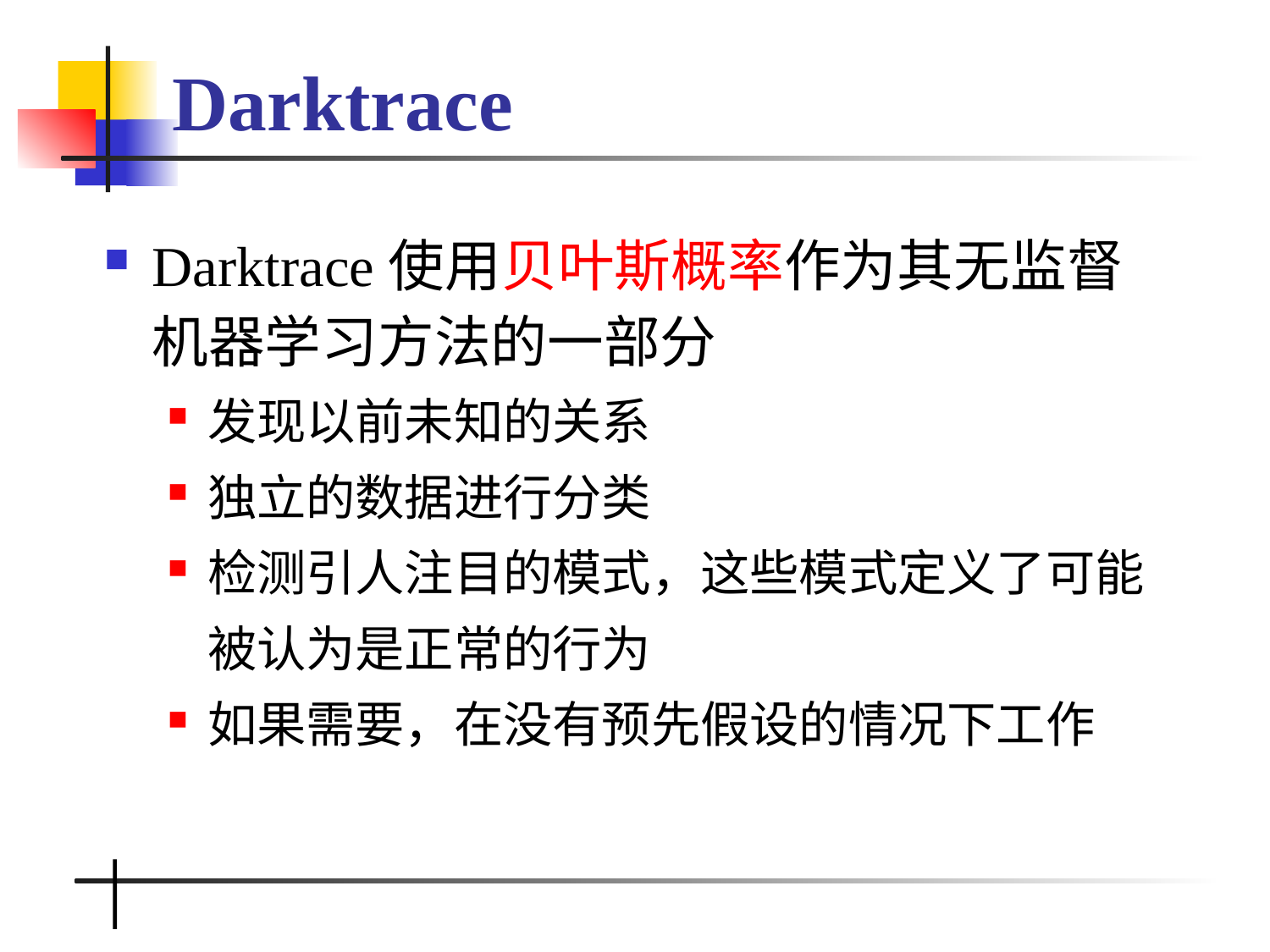

# Darktrace
Darktrace使用贝叶斯概率作为其无监督机器学习方法的一部分
发现以前未知的关系
独立的数据进行分类
检测引人注目的模式，这些模式定义了可能被认为是正常的行为
如果需要，在没有预先假设的情况下工作